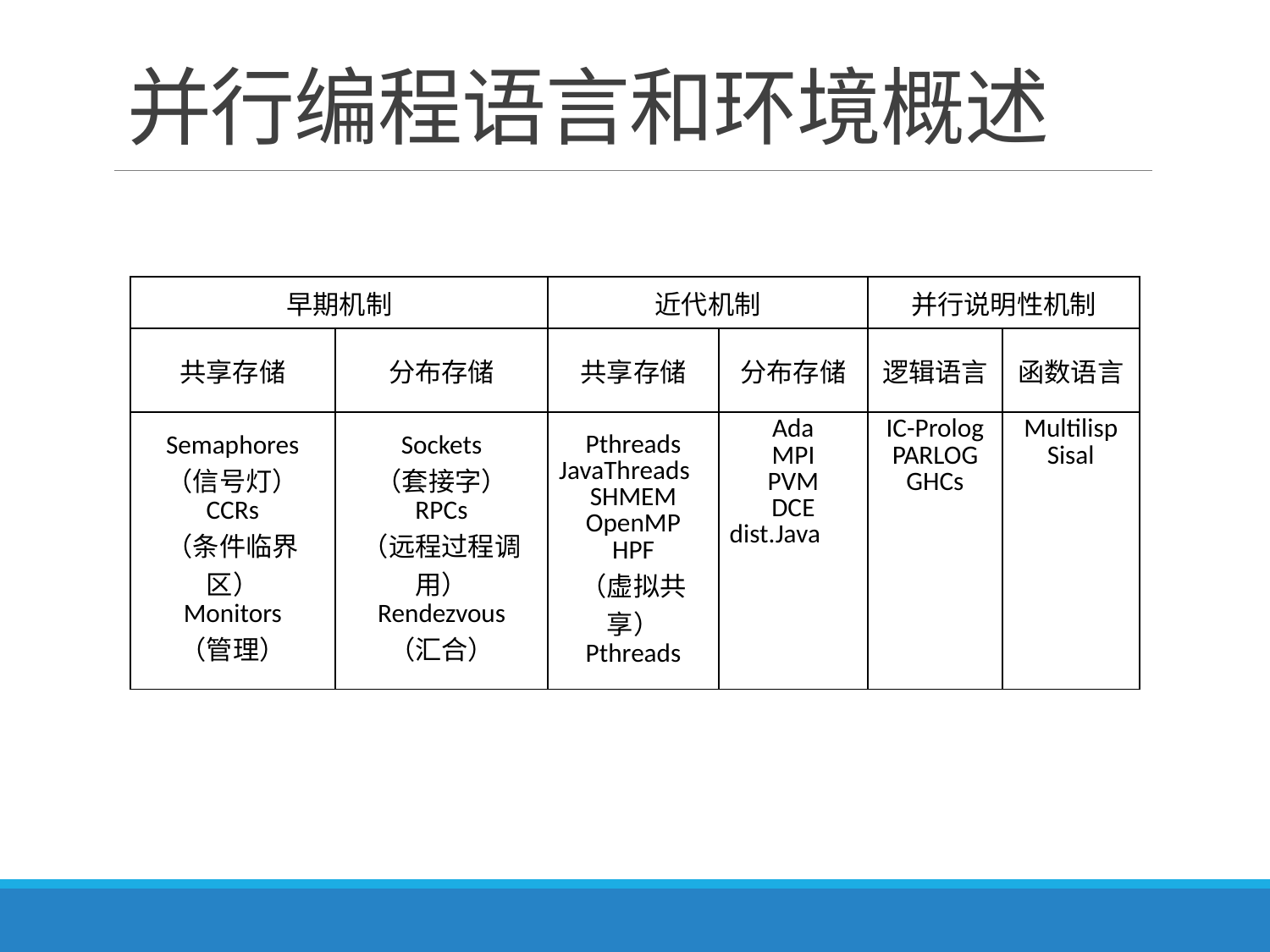

# 并行编程语言和环境概述
| 早期机制 |  | 近代机制 |  | 并行说明性机制 |  |
| --- | --- | --- | --- | --- | --- |
| 共享存储 | 分布存储 | 共享存储 | 分布存储 | 逻辑语言 | 函数语言 |
| Semaphores （信号灯） CCRs （条件临界区） Monitors （管理） | Sockets （套接字） RPCs （远程过程调用） Rendezvous （汇合） | Pthreads JavaThreads SHMEM OpenMP HPF （虚拟共享） Pthreads | Ada MPI PVM DCE dist.Java | IC-Prolog PARLOG GHCs | Multilisp Sisal |